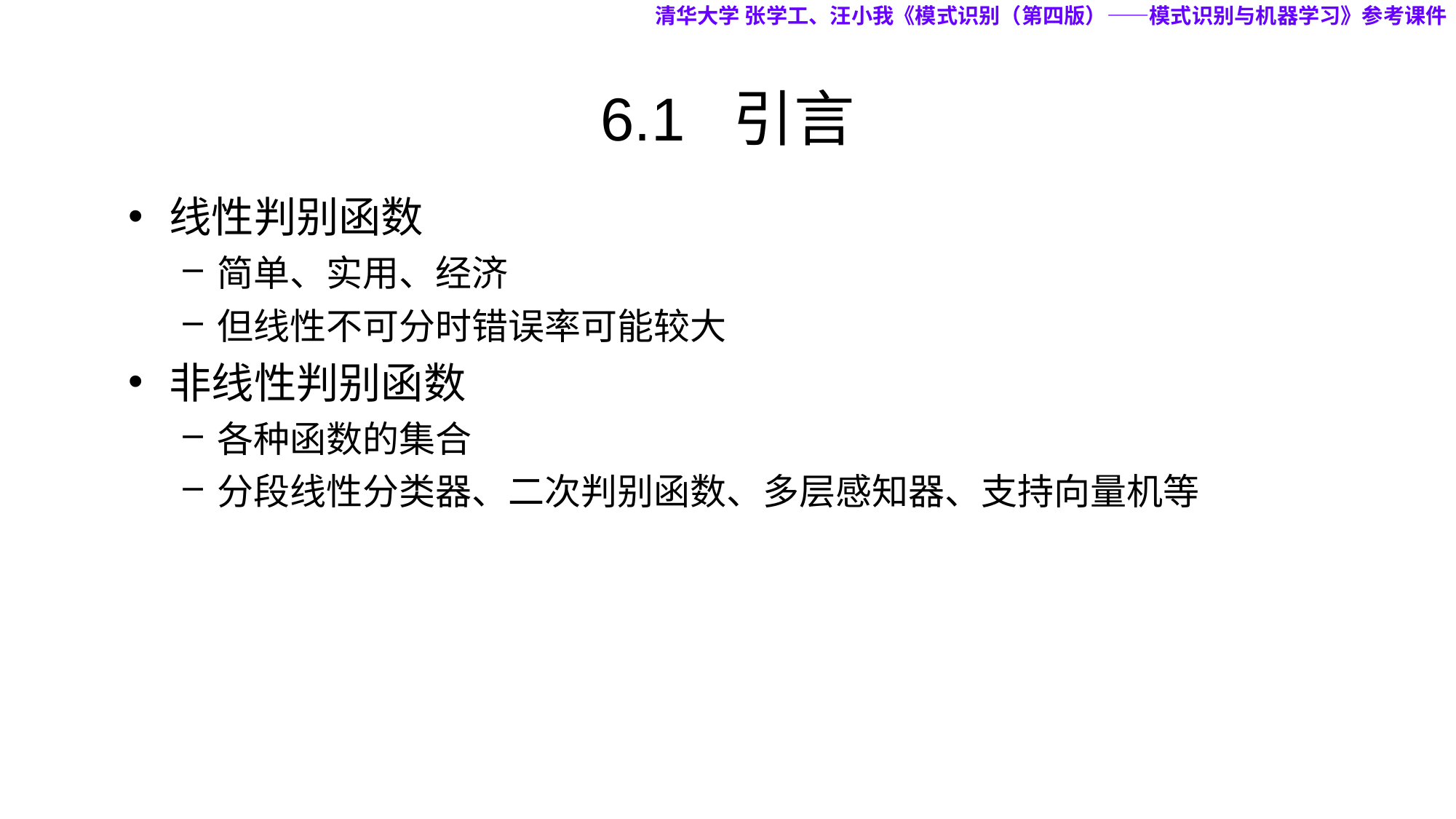

清华大学 张学工、汪小我《模式识别（第四版）——模式识别与机器学习》参考课件
# 6.1  引言
线性判别函数
简单、实用、经济
但线性不可分时错误率可能较大
非线性判别函数
各种函数的集合
分段线性分类器、二次判别函数、多层感知器、支持向量机等

4